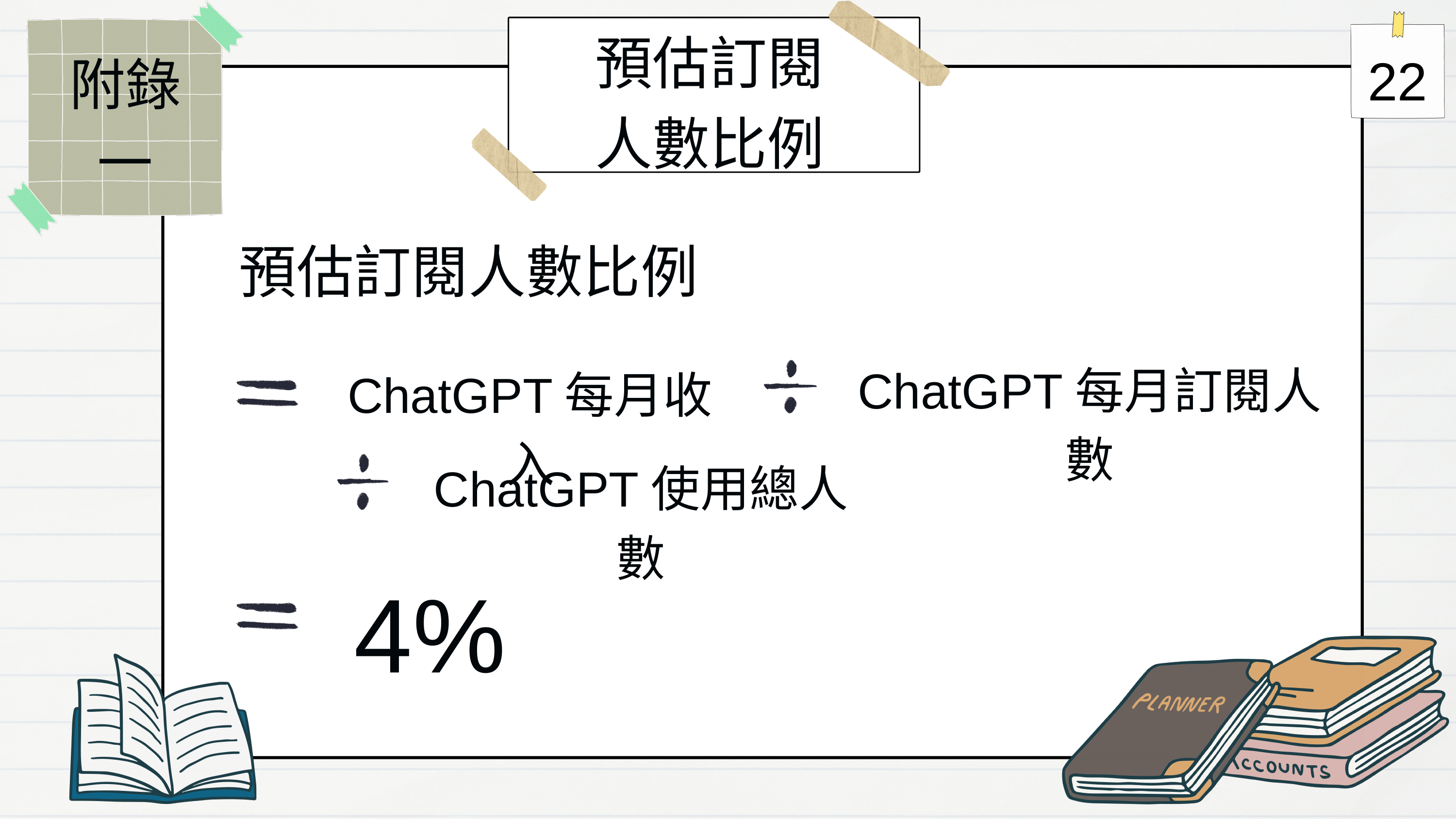

22
預估訂閱人數比例
附錄一

預估訂閱人數比例
ChatGPT每月訂閱人數
ChatGPT每月收入

ChatGPT使用總人數

4%